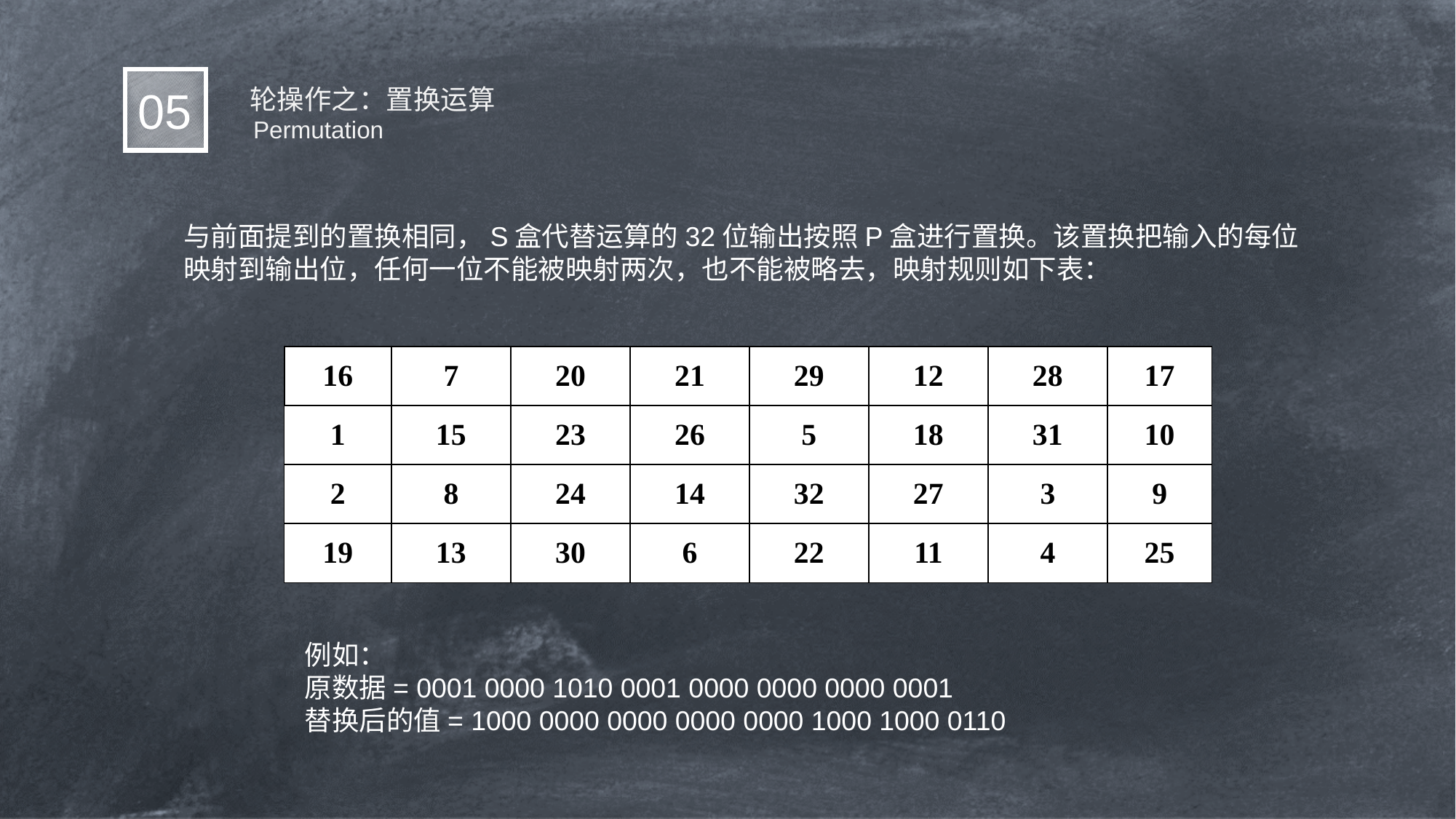

轮操作之：置换运算

05
Permutation
与前面提到的置换相同，S盒代替运算的32位输出按照P盒进行置换。该置换把输入的每位映射到输出位，任何一位不能被映射两次，也不能被略去，映射规则如下表：
| 16 | 7 | 20 | 21 | 29 | 12 | 28 | 17 |
| --- | --- | --- | --- | --- | --- | --- | --- |
| 1 | 15 | 23 | 26 | 5 | 18 | 31 | 10 |
| 2 | 8 | 24 | 14 | 32 | 27 | 3 | 9 |
| 19 | 13 | 30 | 6 | 22 | 11 | 4 | 25 |
例如：
原数据= 0001 0000 1010 0001 0000 0000 0000 0001
替换后的值= 1000 0000 0000 0000 0000 1000 1000 0110